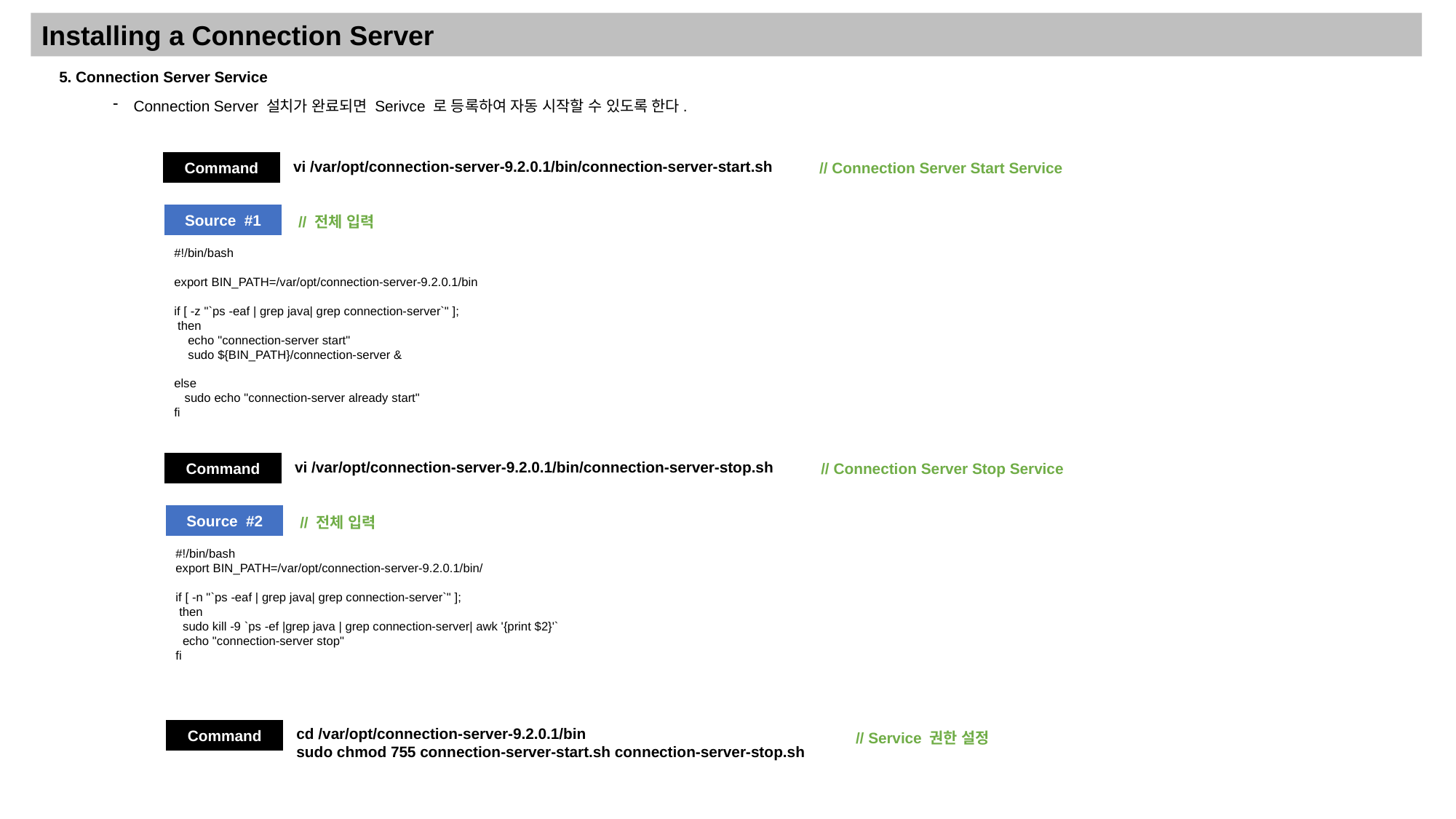

Installing a Connection Server
5. Connection Server Service
Connection Server 설치가 완료되면 Serivce 로 등록하여 자동 시작할 수 있도록 한다.
Command
vi /var/opt/connection-server-9.2.0.1/bin/connection-server-start.sh
// Connection Server Start Service
Source  #1
// 전체 입력
#!/bin/bash

export BIN_PATH=/var/opt/connection-server-9.2.0.1/bin

if [ -z "`ps -eaf | grep java| grep connection-server`" ];
 then
    echo "connection-server start"
    sudo ${BIN_PATH}/connection-server &

else
   sudo echo "connection-server already start"
fi
Command
vi /var/opt/connection-server-9.2.0.1/bin/connection-server-stop.sh
// Connection Server Stop Service
Source  #2
// 전체 입력
#!/bin/bash
export BIN_PATH=/var/opt/connection-server-9.2.0.1/bin/

if [ -n "`ps -eaf | grep java| grep connection-server`" ];
 then
  sudo kill -9 `ps -ef |grep java | grep connection-server| awk '{print $2}'`
  echo "connection-server stop"
fi
Command
cd /var/opt/connection-server-9.2.0.1/bin
sudo chmod 755 connection-server-start.sh connection-server-stop.sh
// Service 권한 설정